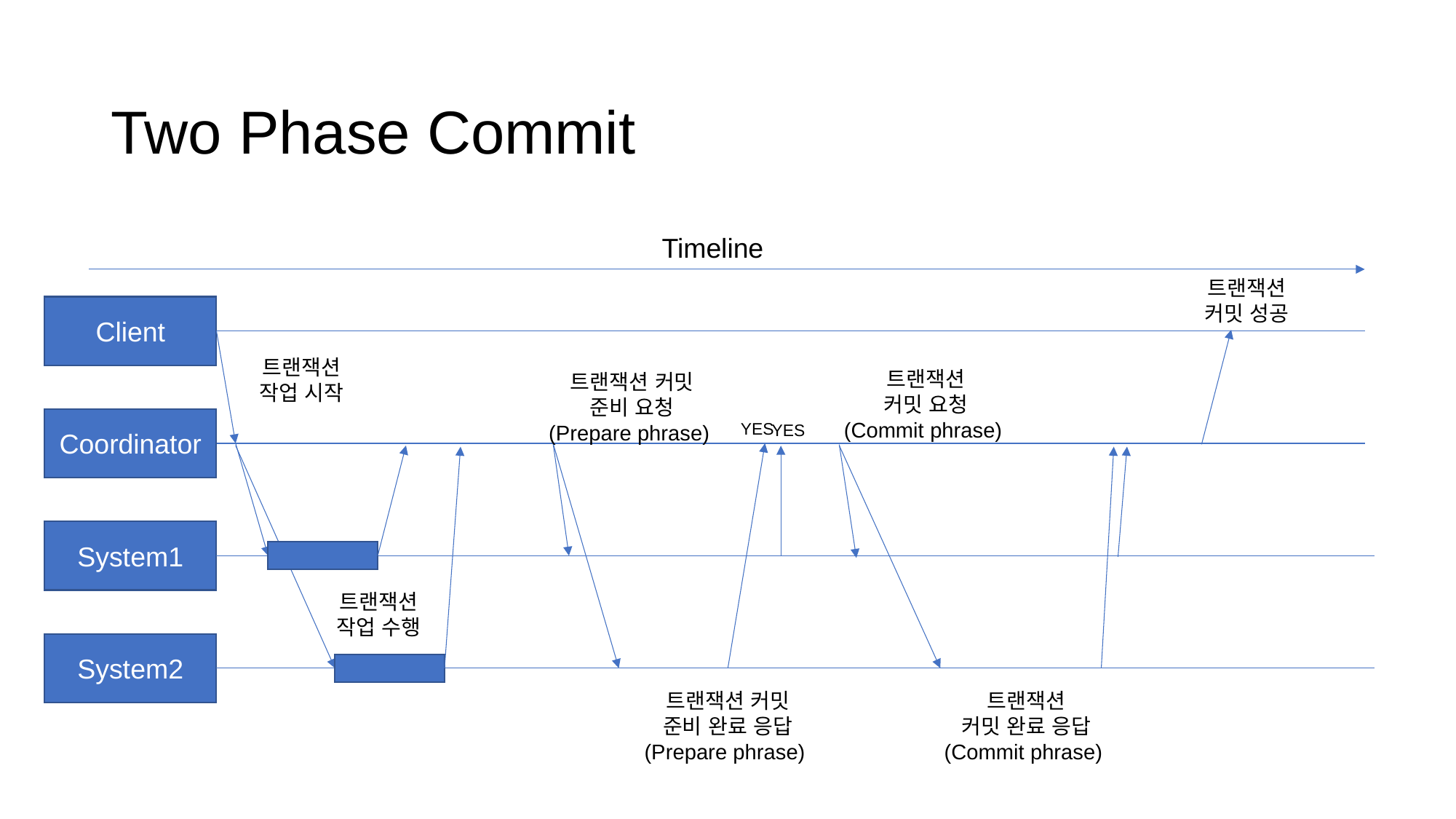

# Two Phase Commit
Timeline
트랜잭션
커밋 성공
Client
트랜잭션
작업 시작
트랜잭션
커밋 요청
(Commit phrase)
트랜잭션 커밋
준비 요청
(Prepare phrase)
Coordinator
YES
YES
System1

트랜잭션
작업 수행
System2

트랜잭션 커밋
준비 완료 응답
(Prepare phrase)
트랜잭션
커밋 완료 응답
(Commit phrase)